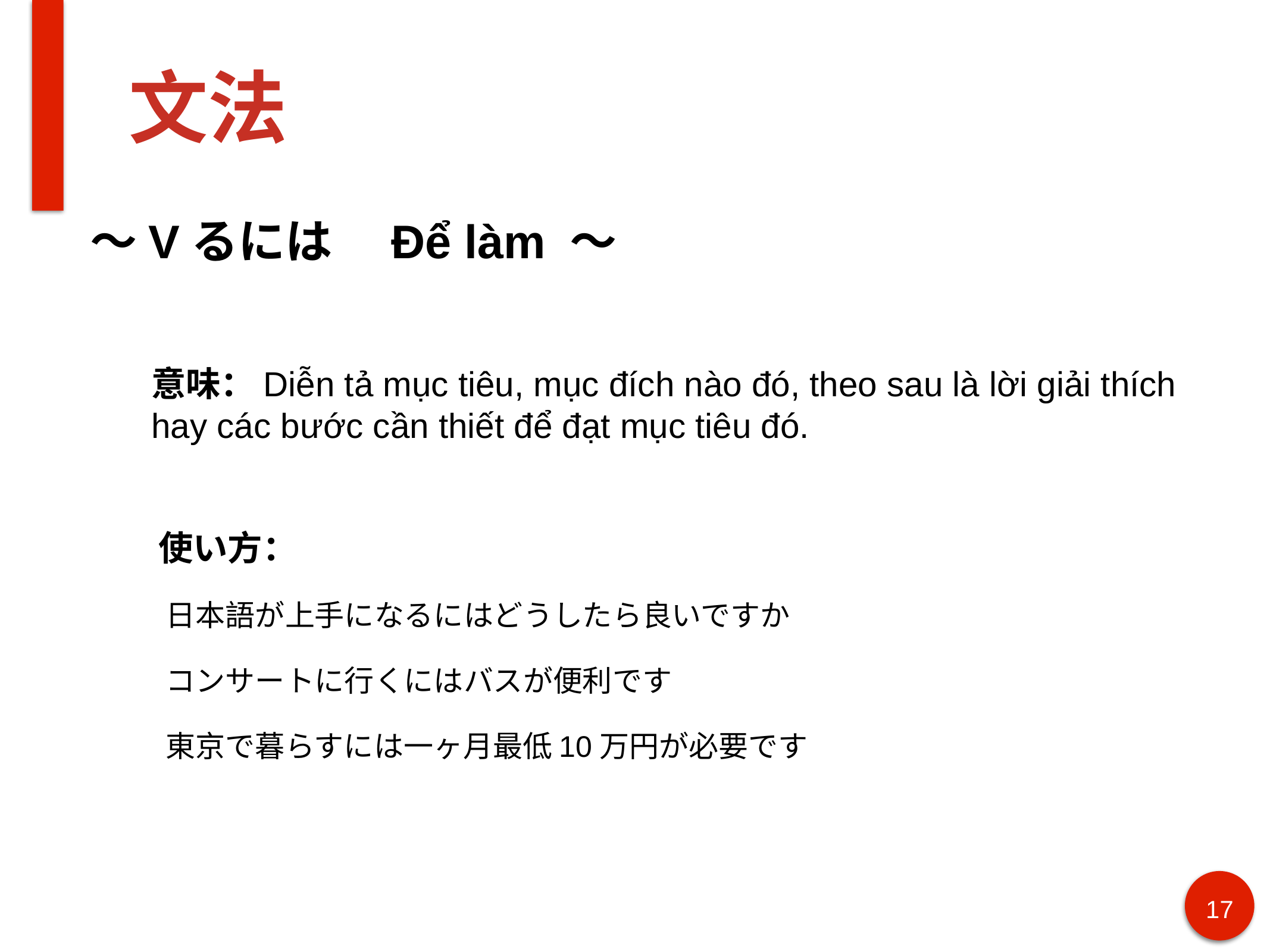

# 文法
〜Vるには　Để làm 〜

意味：Diễn tả mục tiêu, mục đích nào đó, theo sau là lời giải thích hay các bước cần thiết để đạt mục tiêu đó.
使い方：
日本語が上手になるにはどうしたら良いですか
コンサートに行くにはバスが便利です
東京で暮らすには一ヶ月最低10万円が必要です
17